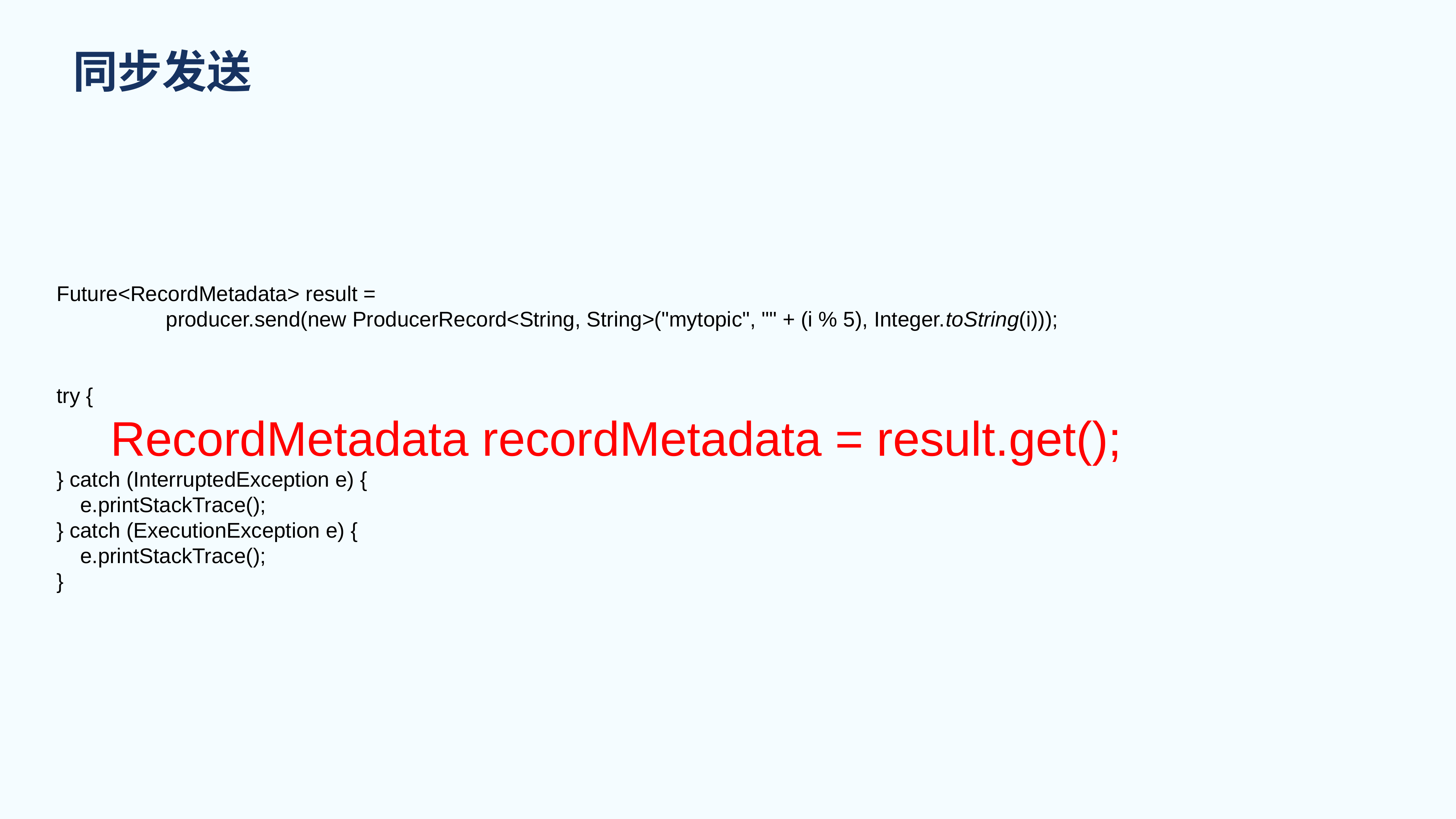

# 同步发送
Future<RecordMetadata> result =
		producer.send(new ProducerRecord<String, String>("mytopic", "" + (i % 5), Integer.toString(i)));
try {
    RecordMetadata recordMetadata = result.get();
} catch (InterruptedException e) {
    e.printStackTrace();
} catch (ExecutionException e) {
    e.printStackTrace();
}